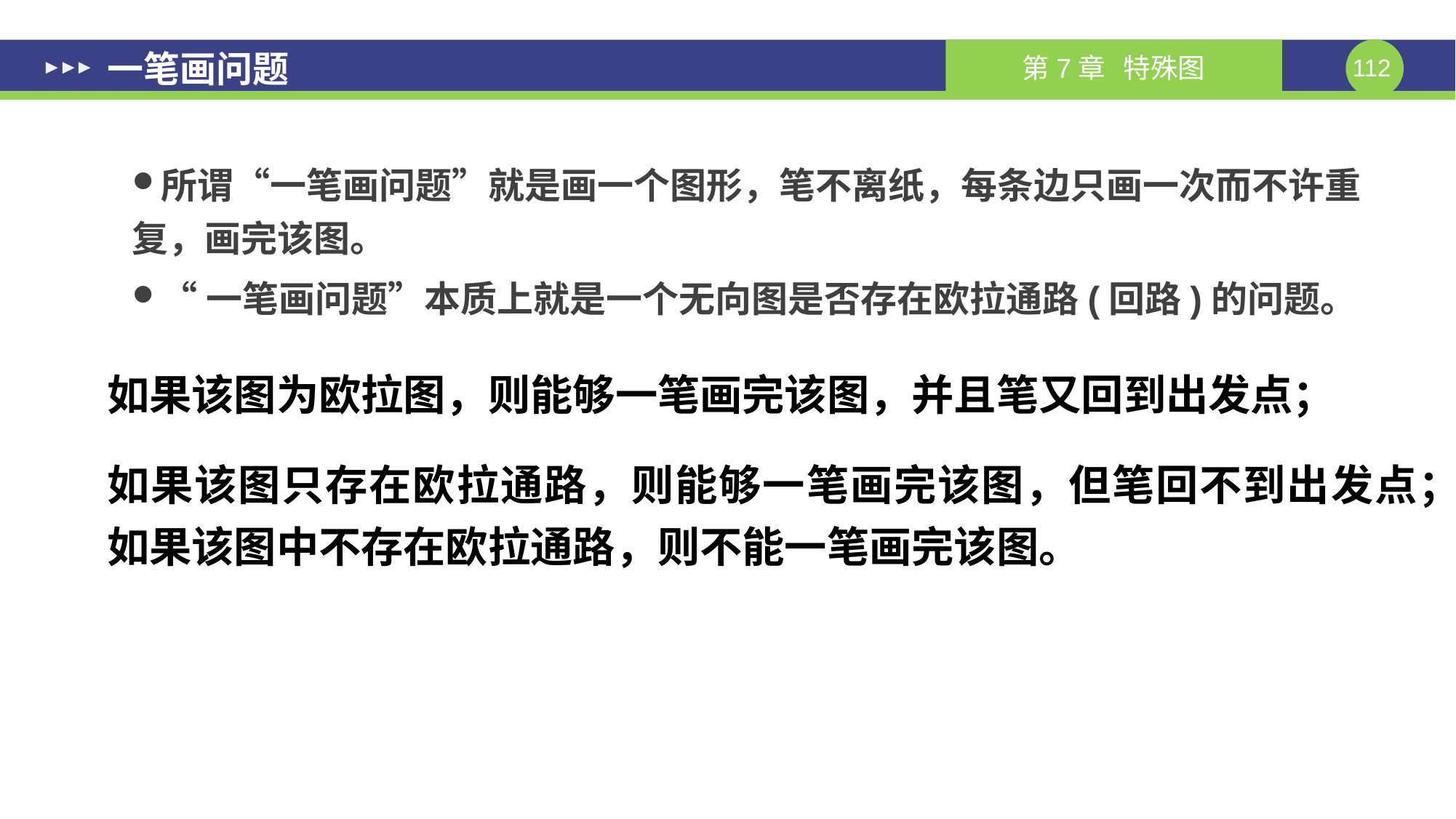

# 一笔画问题
所谓“一笔画问题”就是画一个图形，笔不离纸，每条边只画一次而不许重复，画完该图。
“一笔画问题”本质上就是一个无向图是否存在欧拉通路(回路)的问题。
如果该图为欧拉图，则能够一笔画完该图，并且笔又回到出发点；
如果该图只存在欧拉通路，则能够一笔画完该图，但笔回不到出发点；
如果该图中不存在欧拉通路，则不能一笔画完该图。